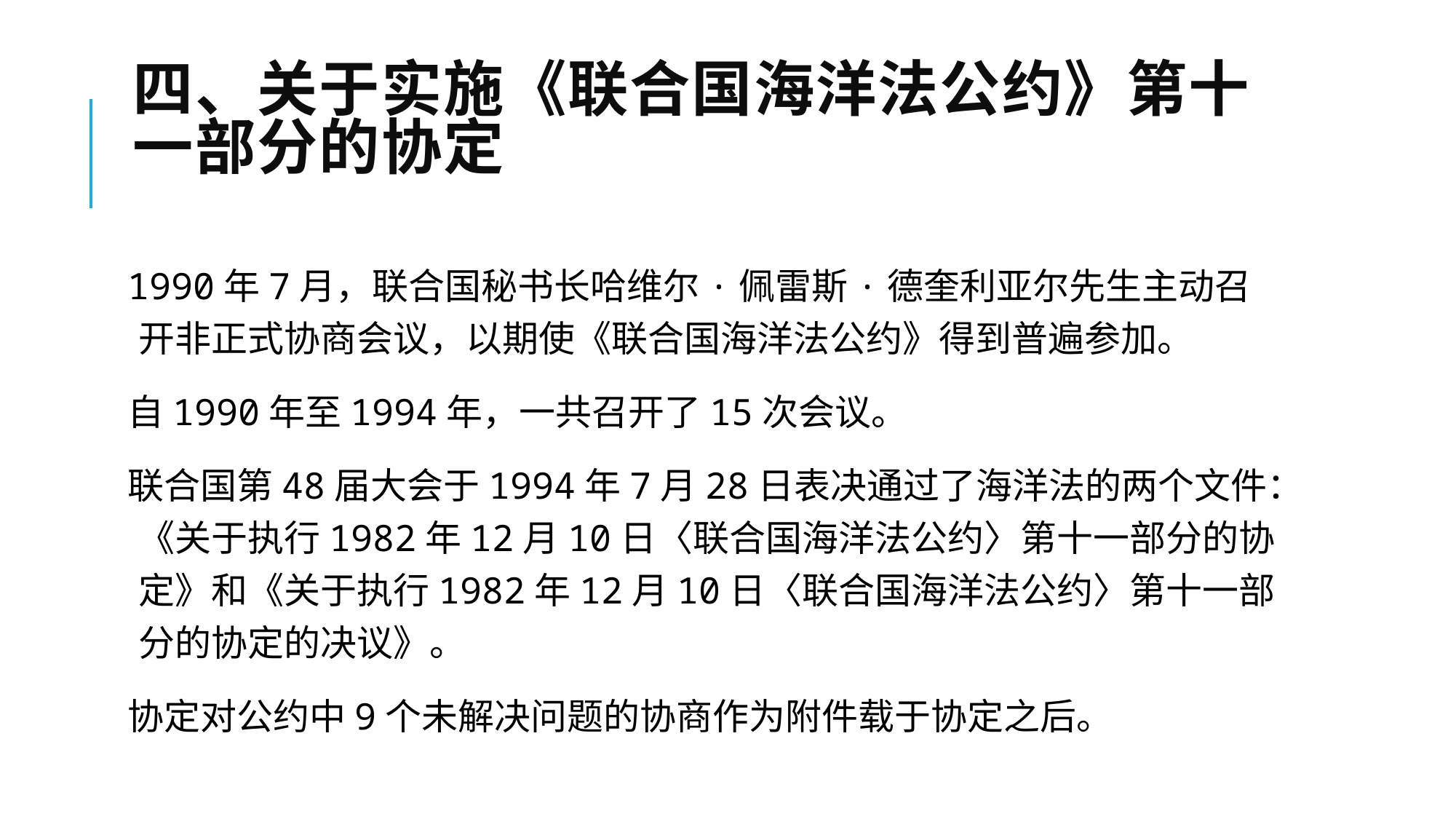

# 四、关于实施《联合国海洋法公约》第十一部分的协定
1990年7月，联合国秘书长哈维尔·佩雷斯·德奎利亚尔先生主动召开非正式协商会议，以期使《联合国海洋法公约》得到普遍参加。
自1990年至1994年，一共召开了15次会议。
联合国第48届大会于1994年7月28日表决通过了海洋法的两个文件：《关于执行1982年12月10日〈联合国海洋法公约〉第十一部分的协定》和《关于执行1982年12月10日〈联合国海洋法公约〉第十一部分的协定的决议》。
协定对公约中9个未解决问题的协商作为附件载于协定之后。